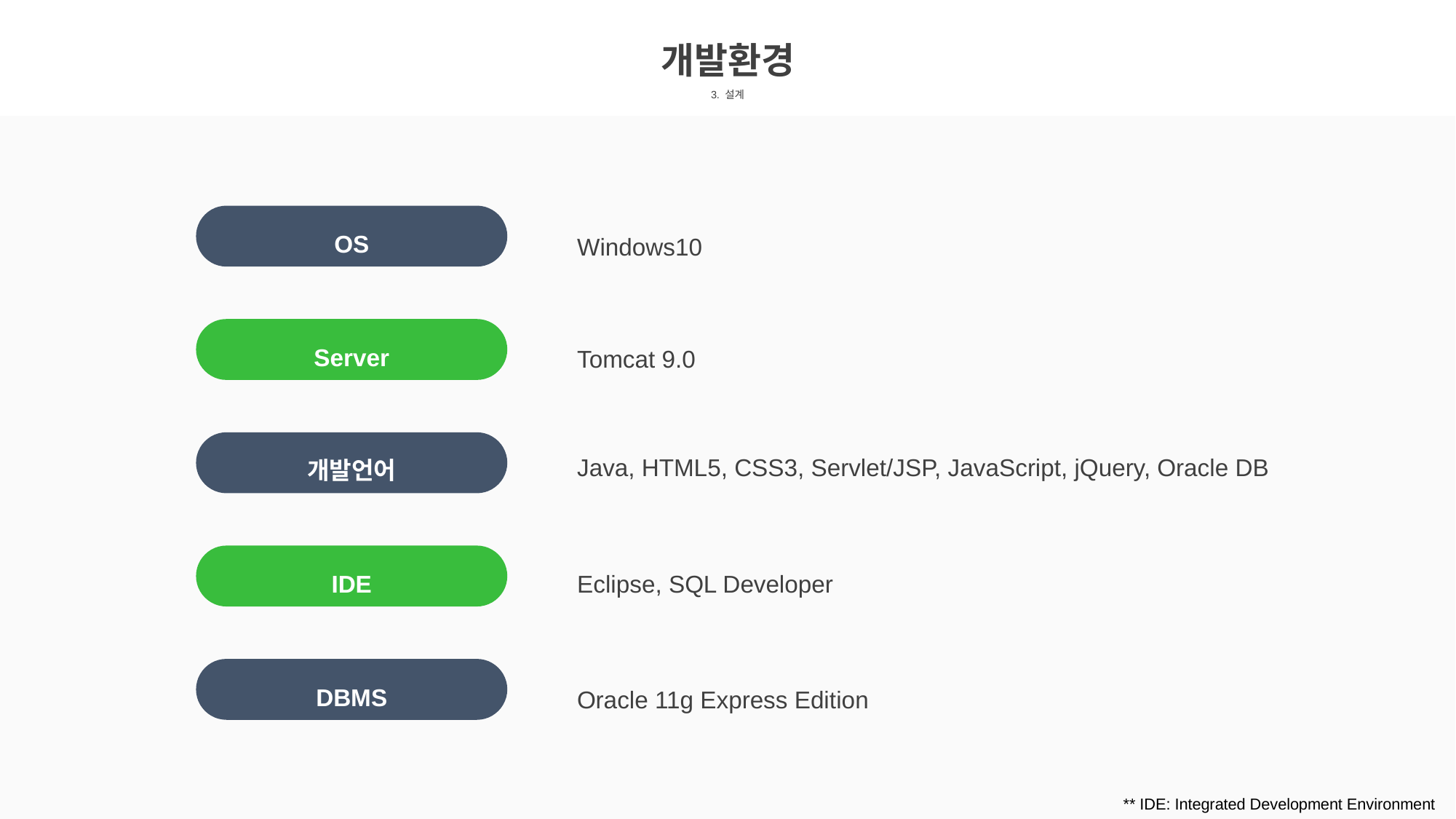

개발환경
3. 설계
OS
Windows10
Server
Tomcat 9.0
개발언어
Java, HTML5, CSS3, Servlet/JSP, JavaScript, jQuery, Oracle DB
IDE
Eclipse, SQL Developer
DBMS
Oracle 11g Express Edition
** IDE: Integrated Development Environment